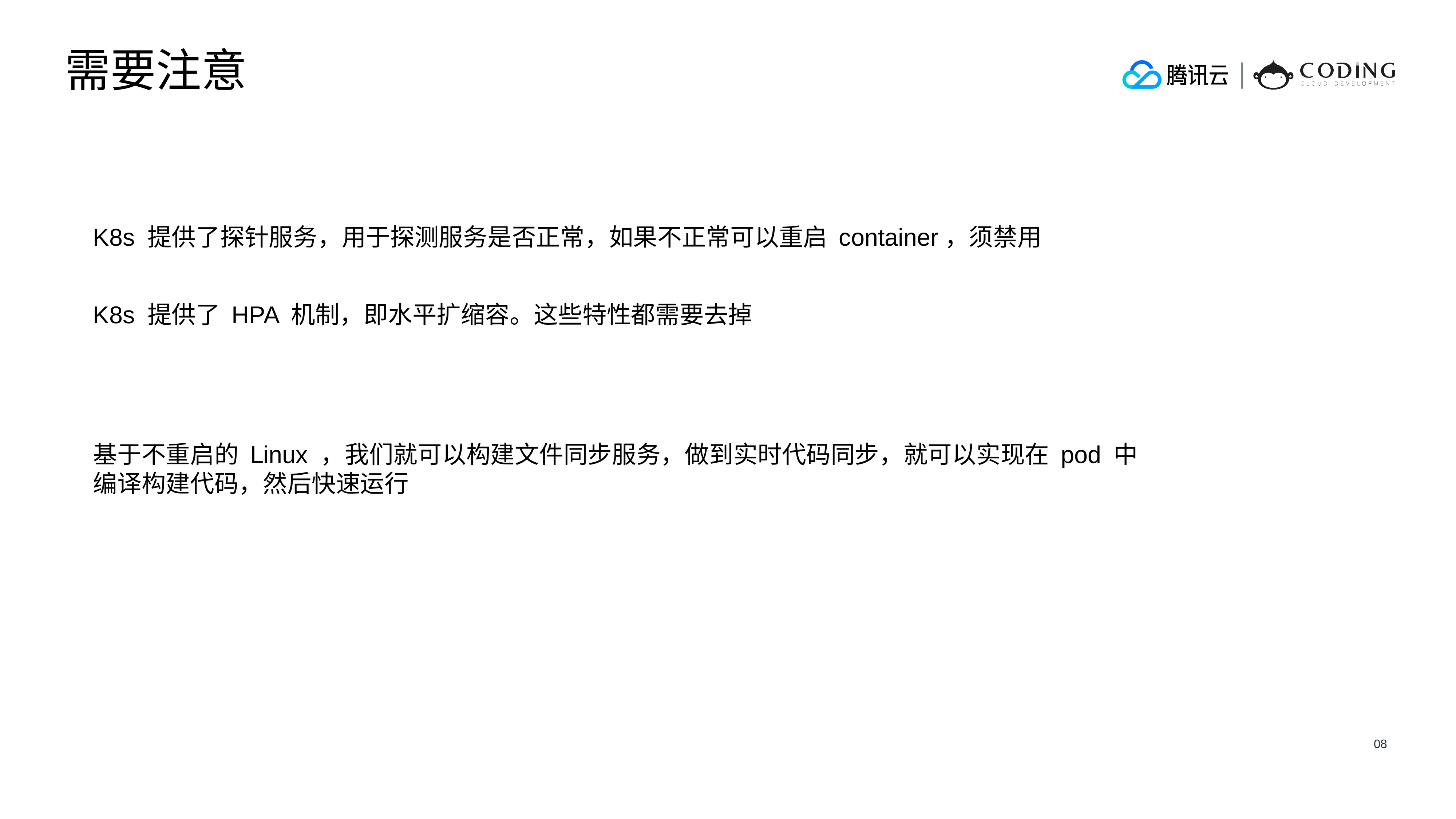

需要注意
K8s 提供了探针服务，用于探测服务是否正常，如果不正常可以重启 container，须禁用
K8s 提供了 HPA 机制，即水平扩缩容。这些特性都需要去掉
基于不重启的 Linux ，我们就可以构建文件同步服务，做到实时代码同步，就可以实现在 pod 中编译构建代码，然后快速运行
08